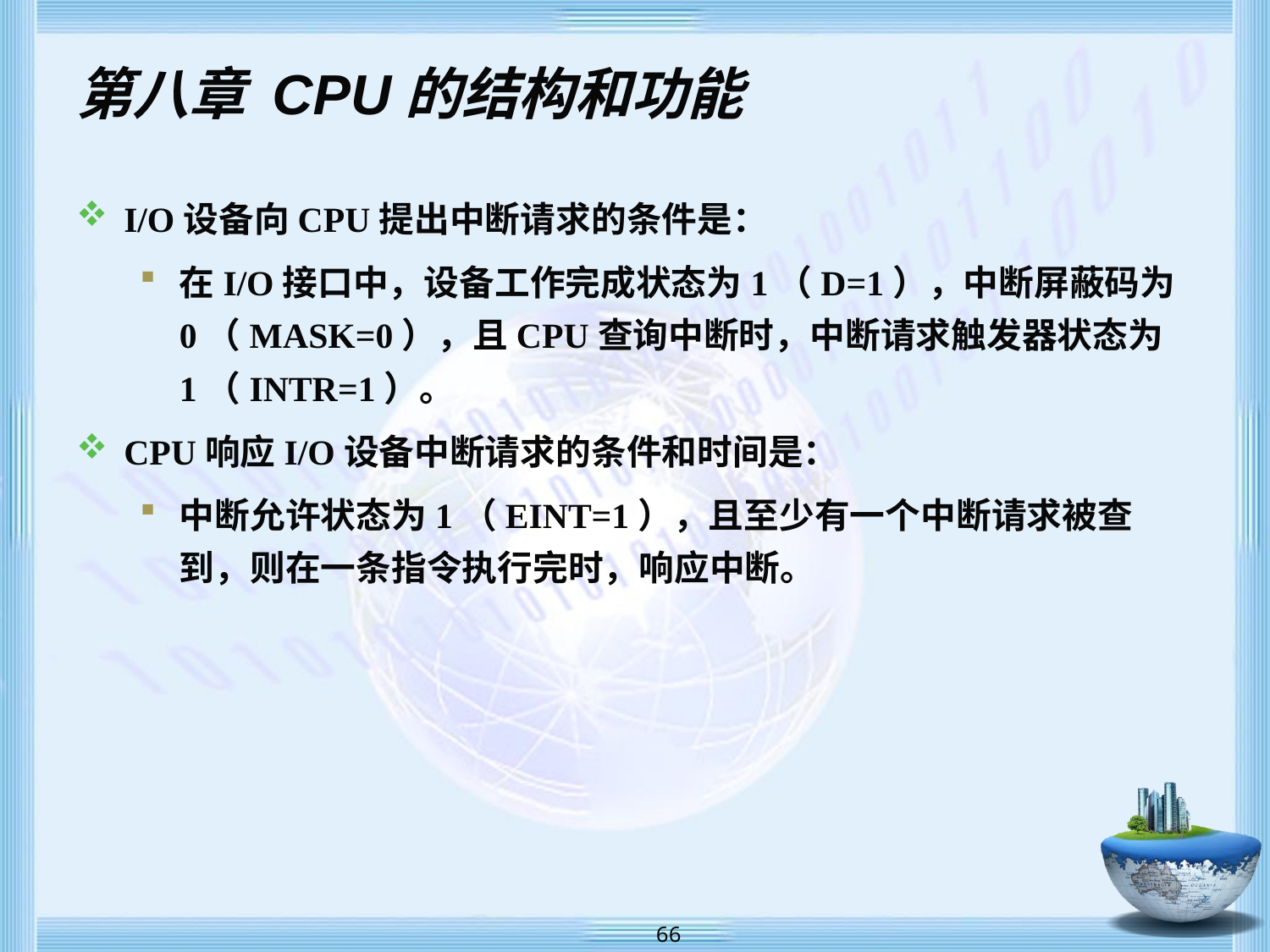

# 第八章 CPU的结构和功能
I/O设备向CPU提出中断请求的条件是：
在I/O接口中，设备工作完成状态为1（D=1），中断屏蔽码为0（MASK=0），且CPU查询中断时，中断请求触发器状态为1（INTR=1）。
CPU响应I/O设备中断请求的条件和时间是：
中断允许状态为1（EINT=1），且至少有一个中断请求被查到，则在一条指令执行完时，响应中断。
    66